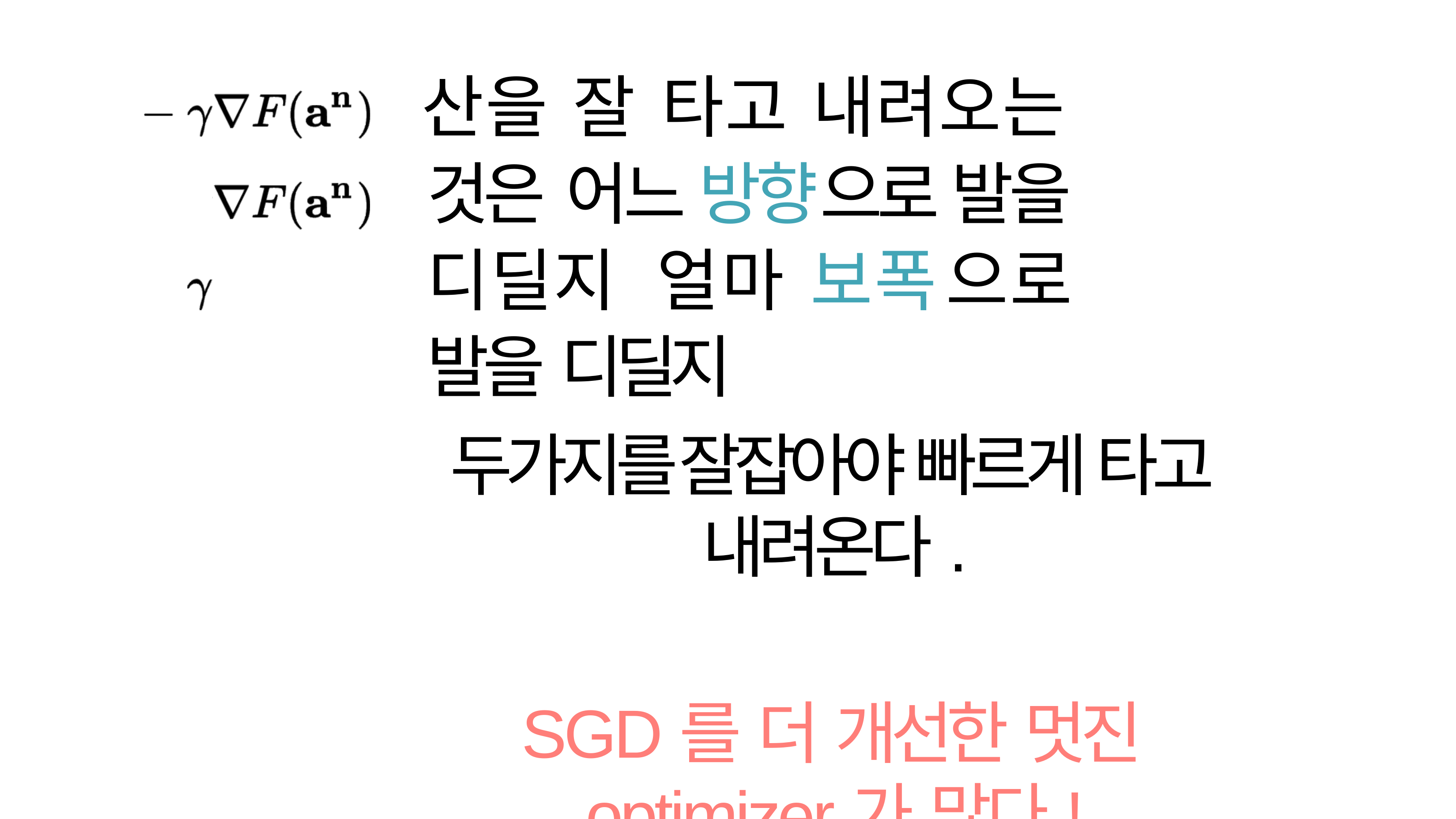

산을 잘 타고 내려오는 것은  어느 방향으로 발을 디딜지  얼마 보폭으로 발을 디딜지
두가지를 잘잡아야 빠르게 타고 내려온다.

SGD를 더 개선한 멋진 optimizer가 많다!
SGD의 개선된 후계자들